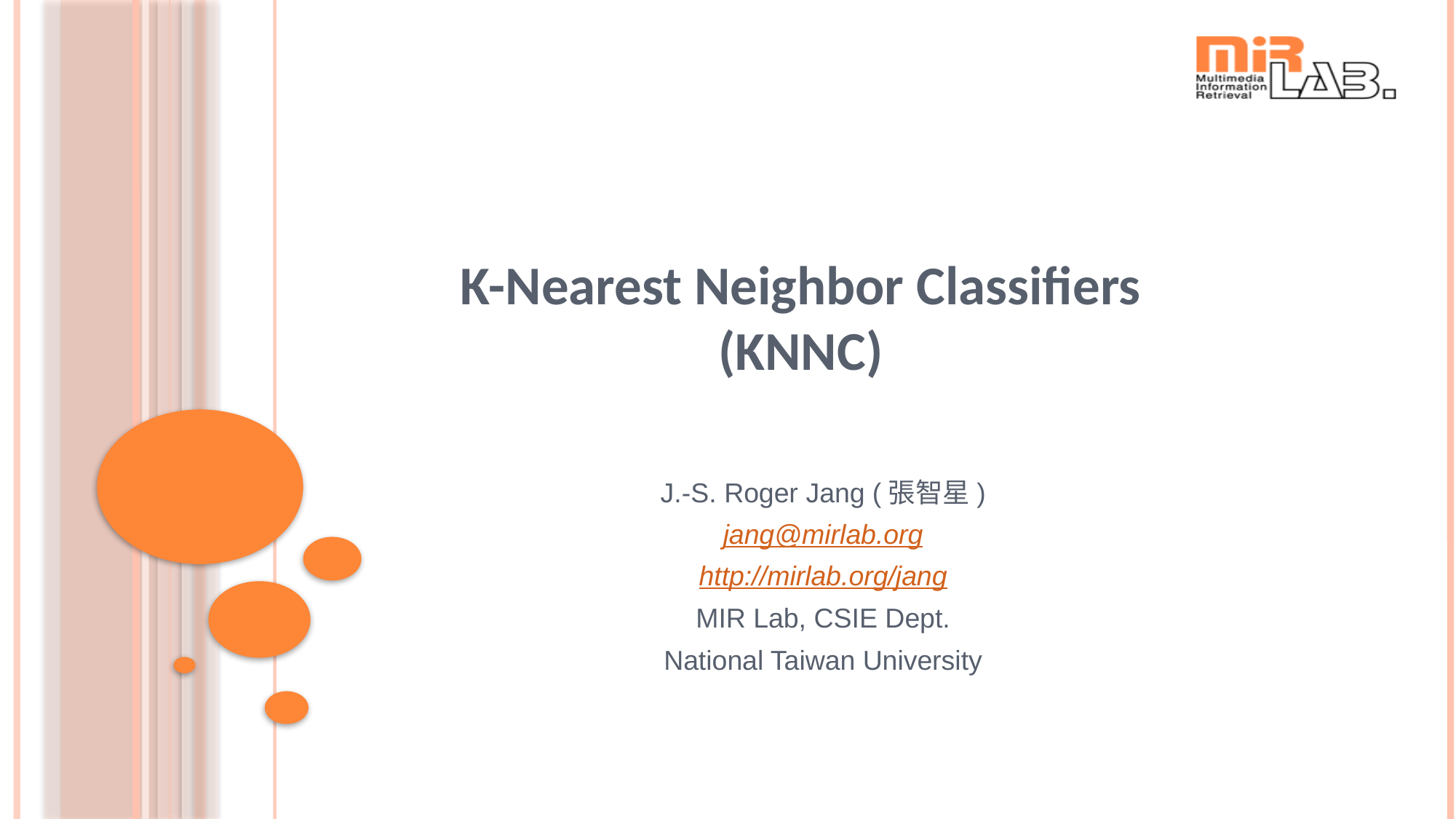

# K-Nearest Neighbor Classifiers (KNNC)
J.-S. Roger Jang (張智星)
jang@mirlab.org
http://mirlab.org/jang
MIR Lab, CSIE Dept.
National Taiwan University